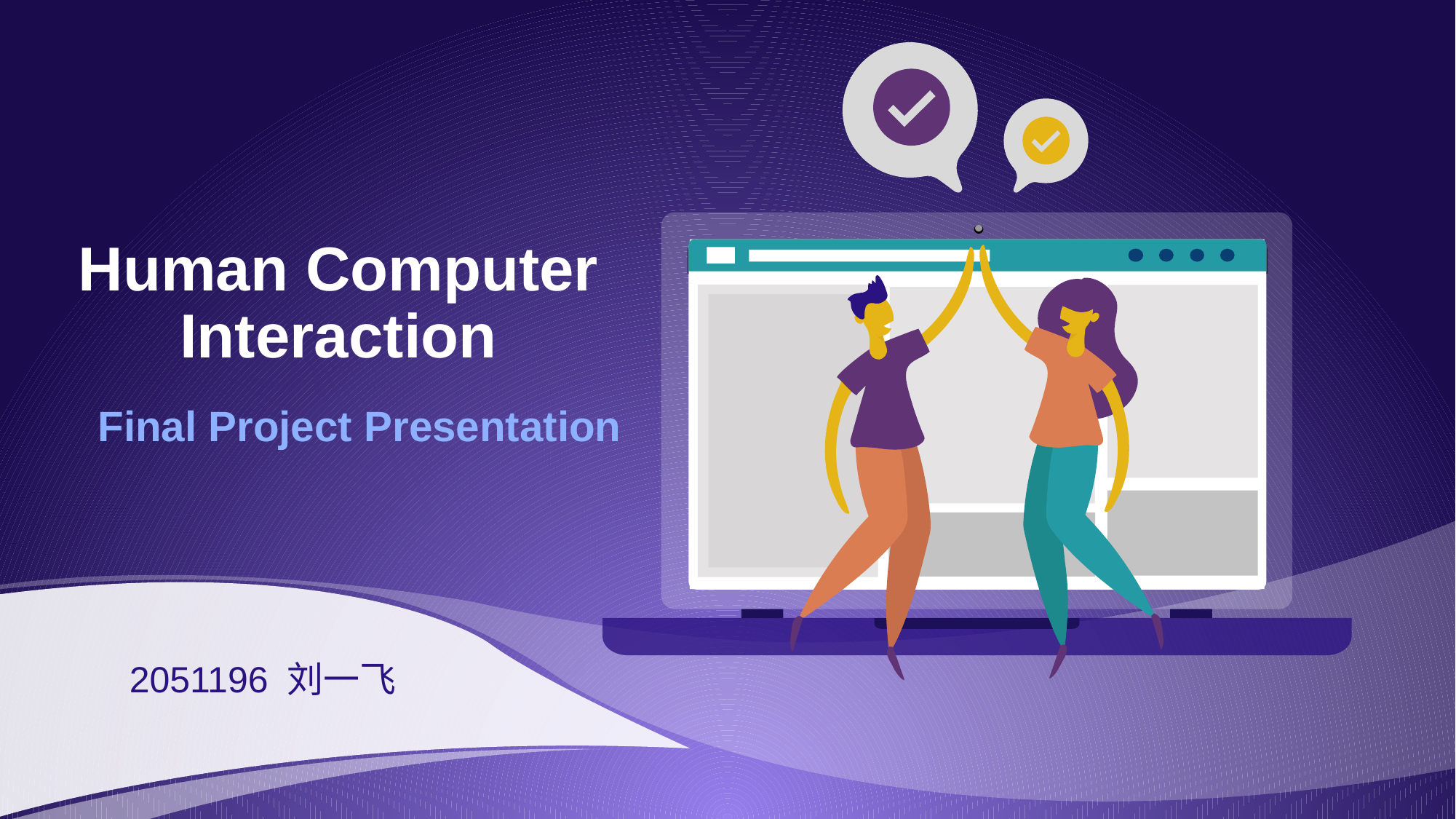

# Human Computer Interaction
Final Project Presentation
2051196 刘一飞